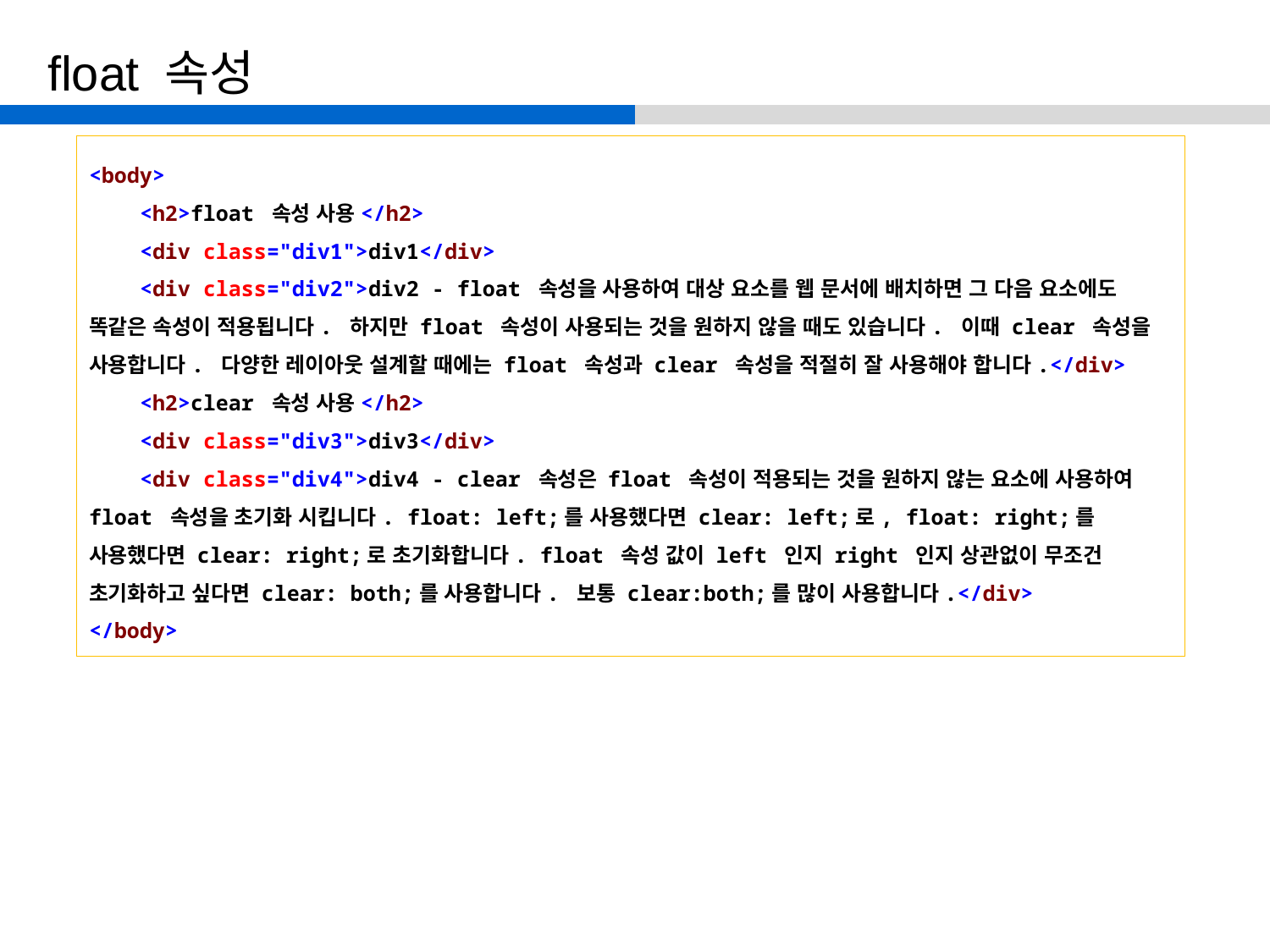

04 레이아웃 속성
# float 속성
<body>
    <h2>float 속성 사용</h2>
    <div class="div1">div1</div>
    <div class="div2">div2 - float 속성을 사용하여 대상 요소를 웹 문서에 배치하면 그 다음 요소에도 똑같은 속성이 적용됩니다. 하지만 float 속성이 사용되는 것을 원하지 않을 때도 있습니다. 이때 clear 속성을 사용합니다. 다양한 레이아웃 설계할 때에는 float 속성과 clear 속성을 적절히 잘 사용해야 합니다.</div>
    <h2>clear 속성 사용</h2>
    <div class="div3">div3</div>
    <div class="div4">div4 - clear 속성은 float 속성이 적용되는 것을 원하지 않는 요소에 사용하여 float 속성을 초기화 시킵니다. float: left;를 사용했다면 clear: left;로, float: right;를 사용했다면 clear: right;로 초기화합니다. float 속성 값이 left 인지 right 인지 상관없이 무조건 초기화하고 싶다면 clear: both;를 사용합니다. 보통 clear:both;를 많이 사용합니다.</div>
</body>